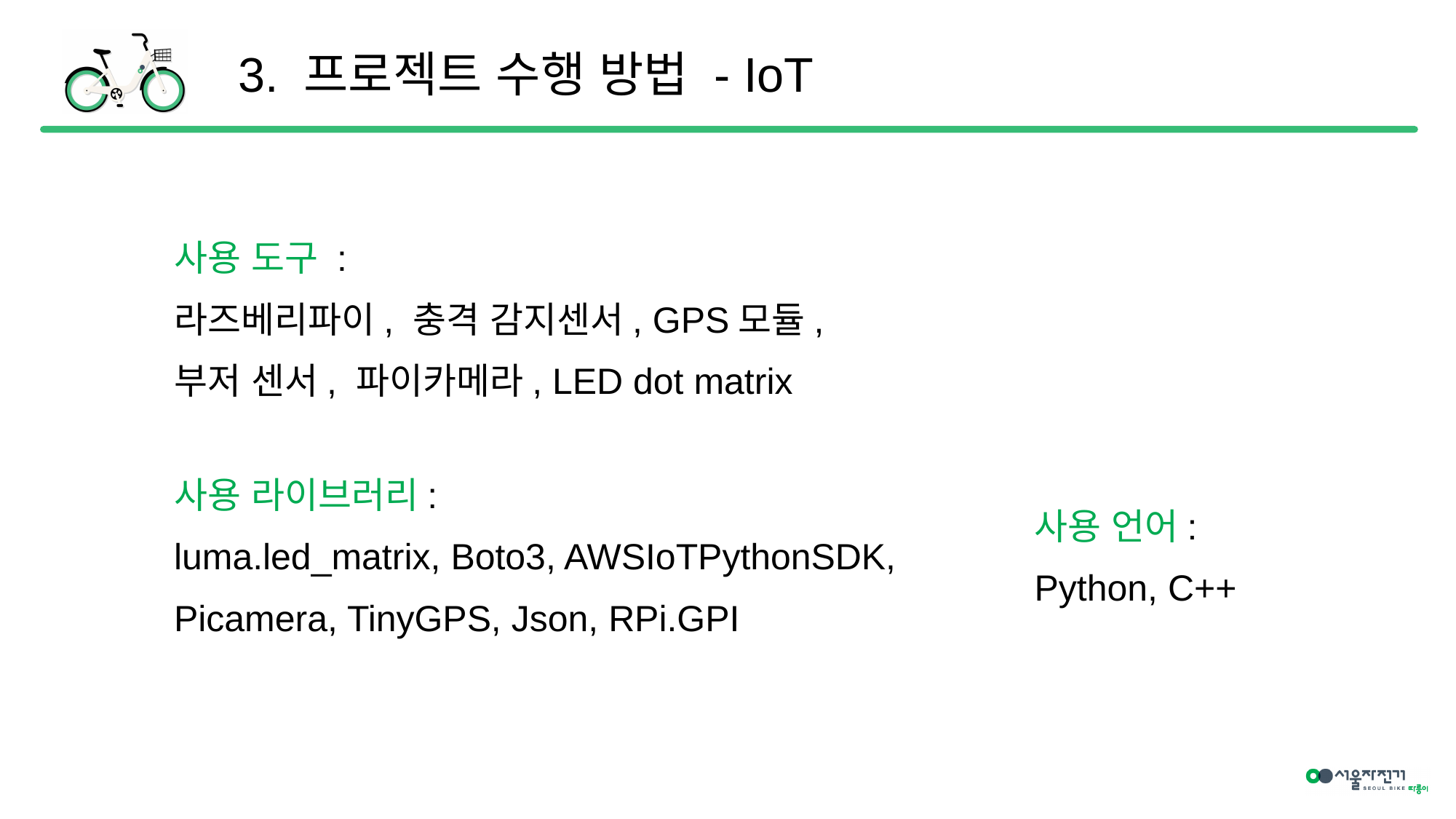

3. 프로젝트 수행 방법 - IoT
사용 도구 :
라즈베리파이, 충격 감지센서, GPS모듈,
부저 센서, 파이카메라, LED dot matrix
사용 라이브러리:
luma.led_matrix, Boto3, AWSIoTPythonSDK,
Picamera, TinyGPS, Json, RPi.GPI
사용 언어:
Python, C++